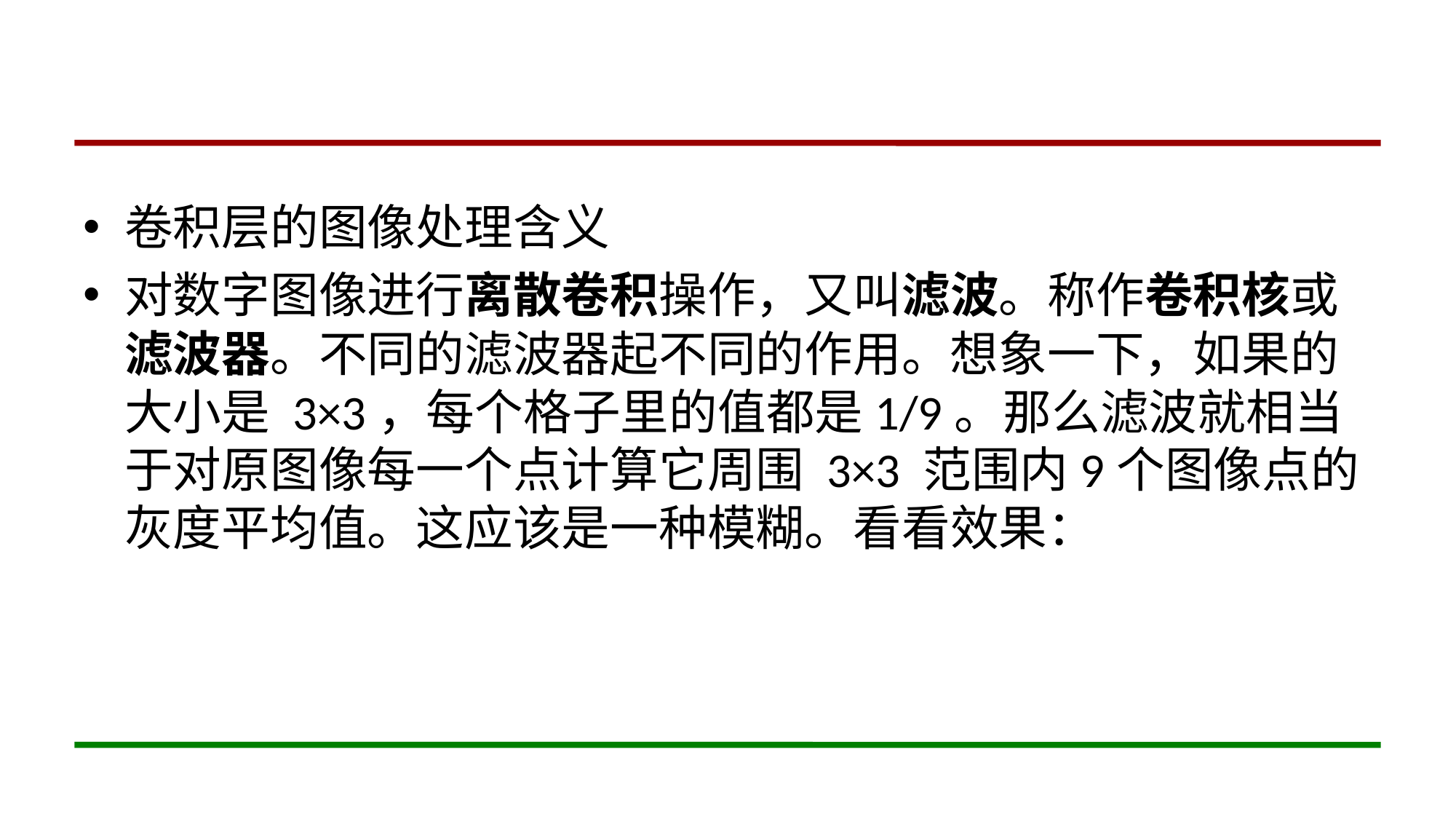

#
卷积层的图像处理含义
对数字图像进行离散卷积操作，又叫滤波。称作卷积核或滤波器。不同的滤波器起不同的作用。想象一下，如果的大小是 3×3，每个格子里的值都是1/9。那么滤波就相当于对原图像每一个点计算它周围 3×3 范围内9个图像点的灰度平均值。这应该是一种模糊。看看效果：